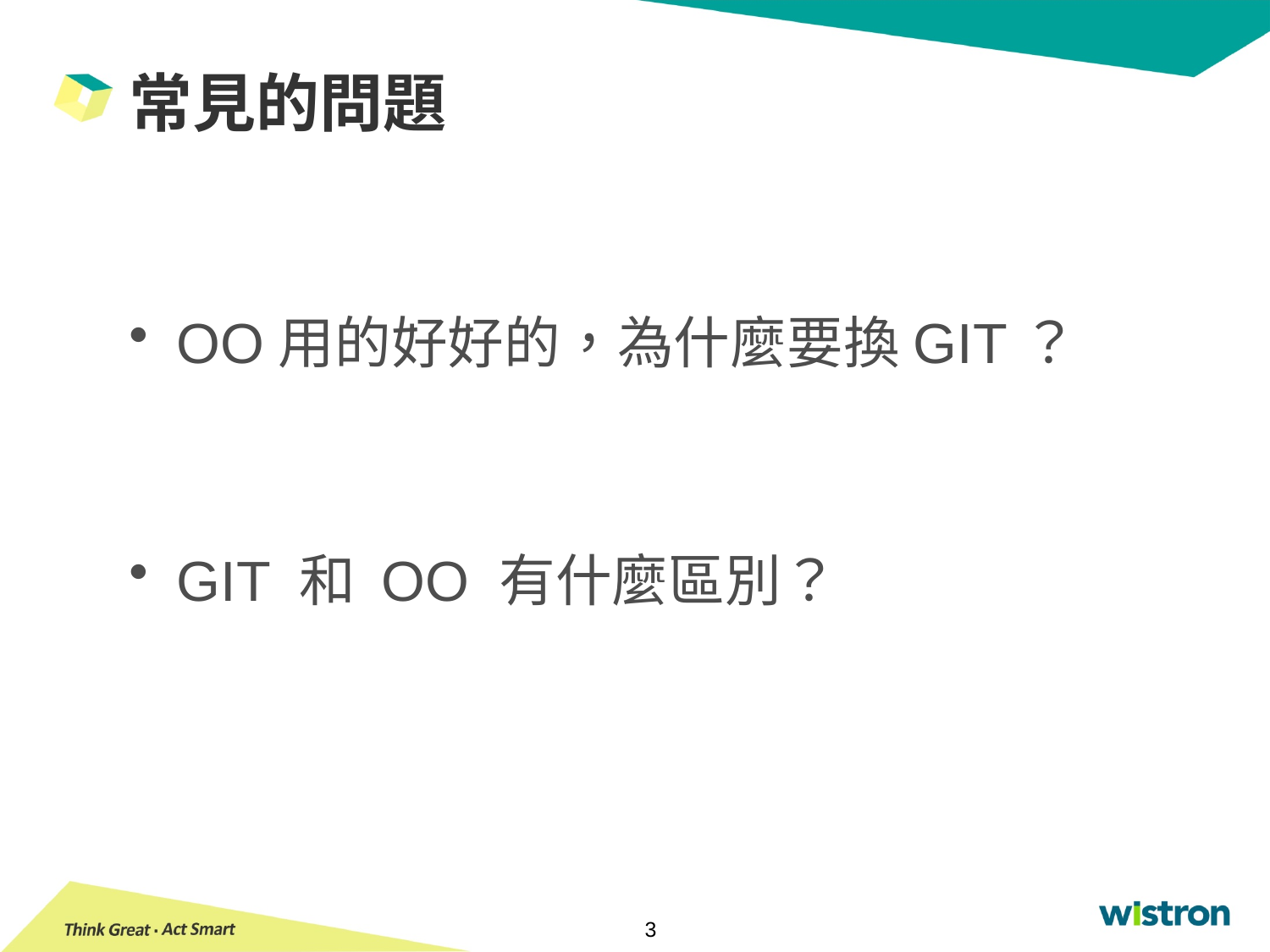

# 常見的問題

OO用的好好的，為什麼要換GIT？

GIT 和 OO 有什麼區別？

3